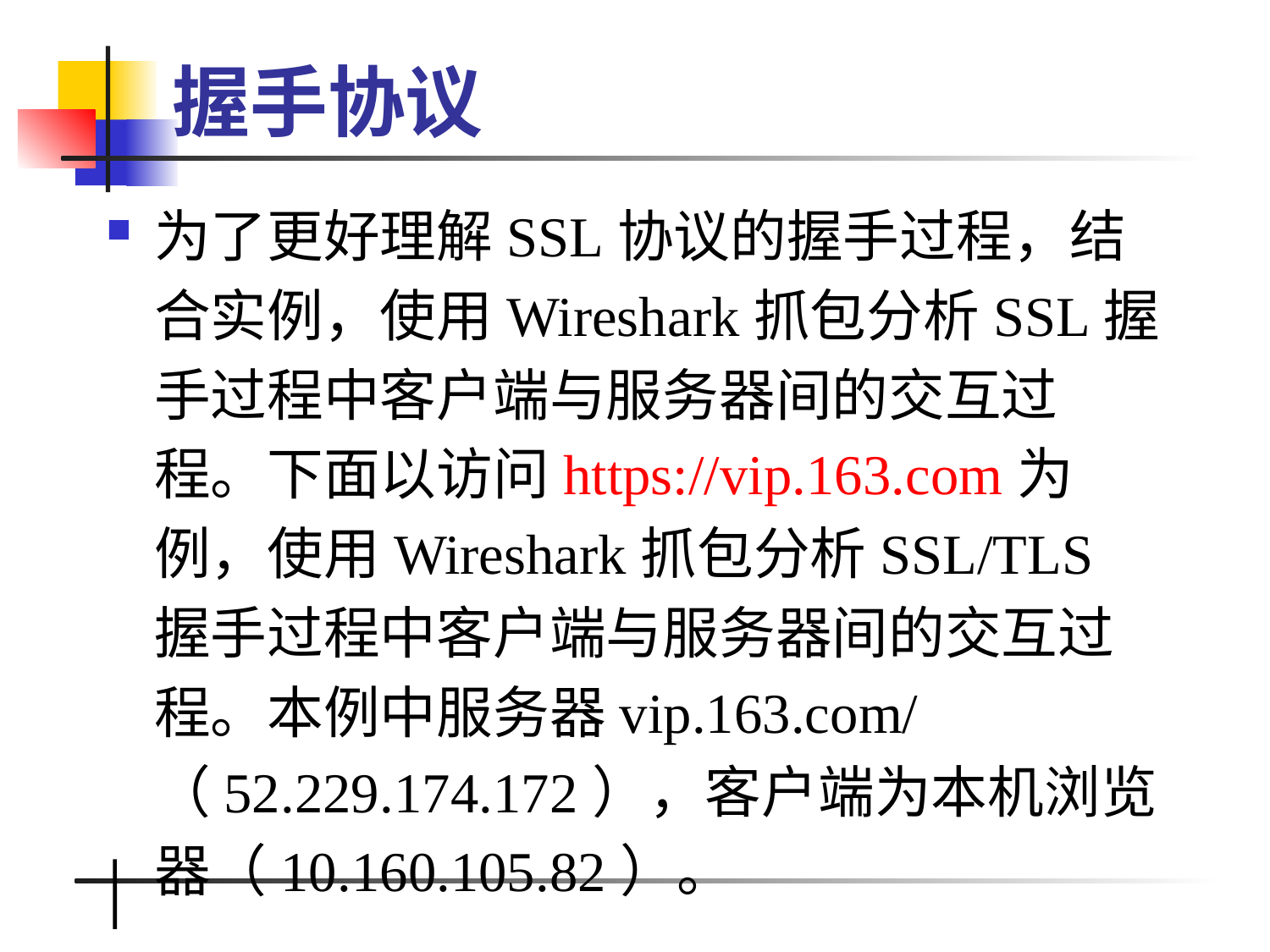

# 握手协议
为了更好理解SSL协议的握手过程，结合实例，使用Wireshark抓包分析SSL握手过程中客户端与服务器间的交互过程。下面以访问https://vip.163.com为例，使用Wireshark抓包分析SSL/TLS握手过程中客户端与服务器间的交互过程。本例中服务器vip.163.com/（52.229.174.172），客户端为本机浏览器（10.160.105.82）。